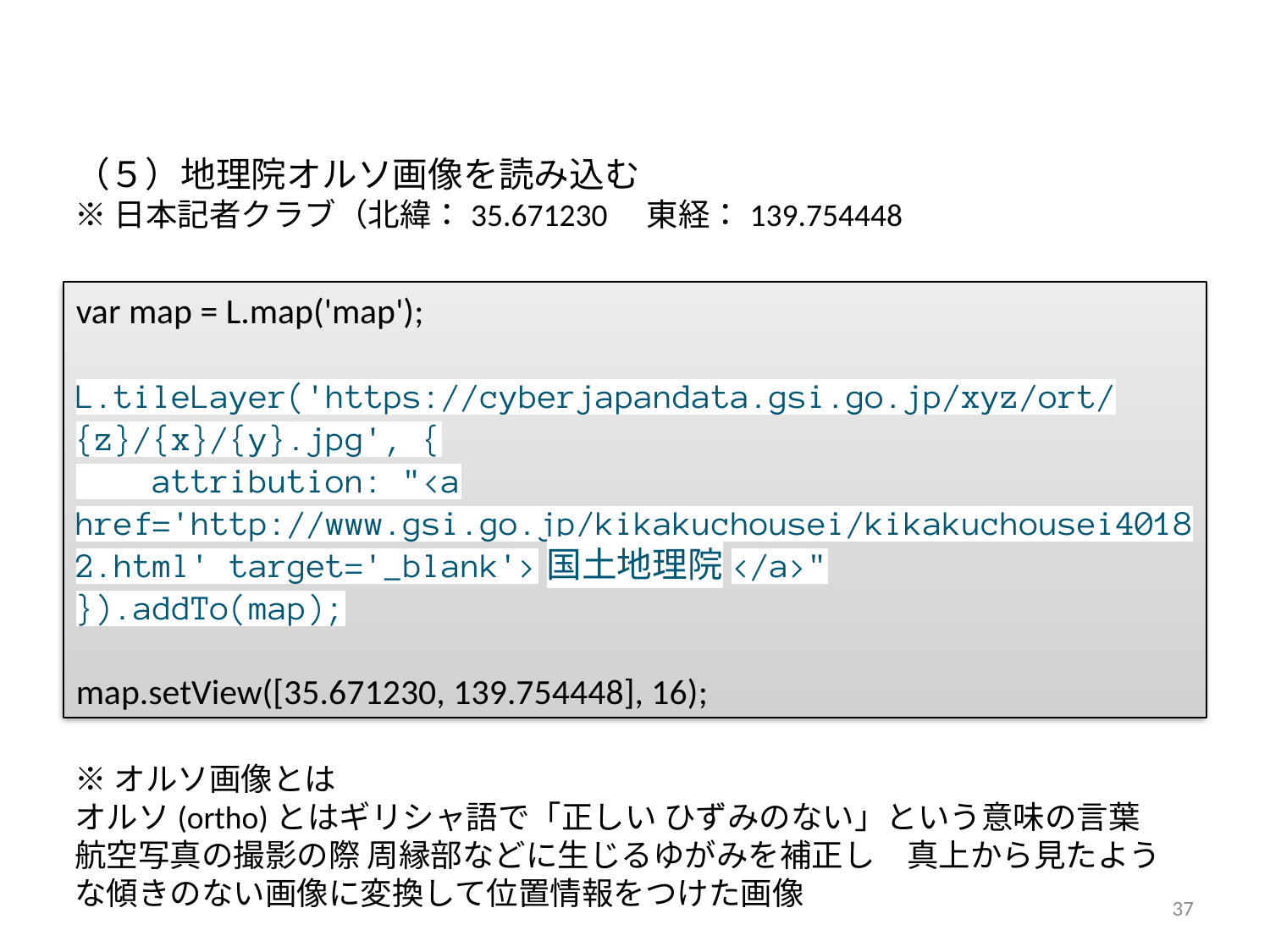

（５）地理院オルソ画像を読み込む
※日本記者クラブ（北緯：35.671230　東経：139.754448
var map = L.map('map');

L.tileLayer('https://cyberjapandata.gsi.go.jp/xyz/ort/{z}/{x}/{y}.jpg', {
    attribution: "<a href='http://www.gsi.go.jp/kikakuchousei/kikakuchousei40182.html' target='_blank'>国土地理院</a>"
}).addTo(map);

map.setView([35.671230, 139.754448], 16);
※オルソ画像とは
オルソ(ortho)とはギリシャ語で「正しい ひずみのない」という意味の言葉
航空写真の撮影の際 周縁部などに生じるゆがみを補正し　真上から見たような傾きのない画像に変換して位置情報をつけた画像
37